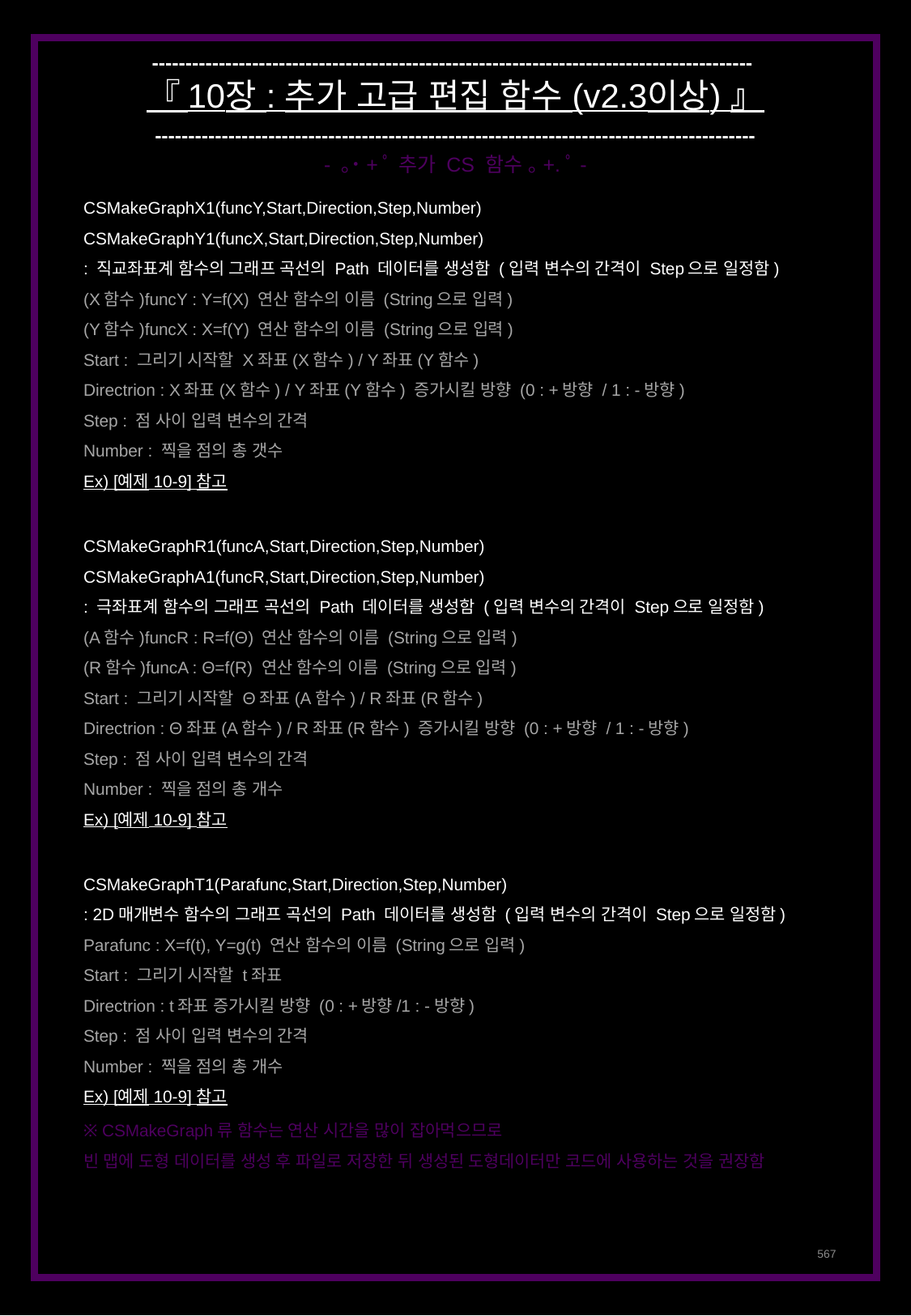

------------------------------------------------------------------------------------------
『 10장 : 추가 고급 편집 함수 (v2.3이상) 』
------------------------------------------------------------------------------------------
- ｡˙+ﾟ 추가 CS 함수 ｡+.ﾟ-
CSMakeGraphX1(funcY,Start,Direction,Step,Number)
CSMakeGraphY1(funcX,Start,Direction,Step,Number)
: 직교좌표계 함수의 그래프 곡선의 Path 데이터를 생성함 (입력 변수의 간격이 Step으로 일정함)
(X함수)funcY : Y=f(X) 연산 함수의 이름 (String으로 입력)
(Y함수)funcX : X=f(Y) 연산 함수의 이름 (String으로 입력)
Start : 그리기 시작할 X좌표(X함수) / Y좌표(Y함수)
Directrion : X좌표(X함수) / Y좌표(Y함수) 증가시킬 방향 (0 : +방향 / 1 : -방향)
Step : 점 사이 입력 변수의 간격
Number : 찍을 점의 총 갯수
Ex) [예제 10-9] 참고

CSMakeGraphR1(funcA,Start,Direction,Step,Number)
CSMakeGraphA1(funcR,Start,Direction,Step,Number)
: 극좌표계 함수의 그래프 곡선의 Path 데이터를 생성함 (입력 변수의 간격이 Step으로 일정함)
(A함수)funcR : R=f(Θ) 연산 함수의 이름 (String으로 입력)
(R함수)funcA : Θ=f(R) 연산 함수의 이름 (String으로 입력)
Start : 그리기 시작할 Θ좌표(A함수) / R좌표(R함수)
Directrion : Θ좌표(A함수) / R좌표(R함수) 증가시킬 방향 (0 : +방향 / 1 : -방향)
Step : 점 사이 입력 변수의 간격
Number : 찍을 점의 총 개수
Ex) [예제 10-9] 참고

CSMakeGraphT1(Parafunc,Start,Direction,Step,Number)
: 2D매개변수 함수의 그래프 곡선의 Path 데이터를 생성함 (입력 변수의 간격이 Step으로 일정함)
Parafunc : X=f(t), Y=g(t) 연산 함수의 이름 (String으로 입력)
Start : 그리기 시작할 t좌표
Directrion : t좌표 증가시킬 방향 (0 : +방향/1 : -방향)
Step : 점 사이 입력 변수의 간격
Number : 찍을 점의 총 개수
Ex) [예제 10-9] 참고
※ CSMakeGraph류 함수는 연산 시간을 많이 잡아먹으므로
빈 맵에 도형 데이터를 생성 후 파일로 저장한 뒤 생성된 도형데이터만 코드에 사용하는 것을 권장함
567